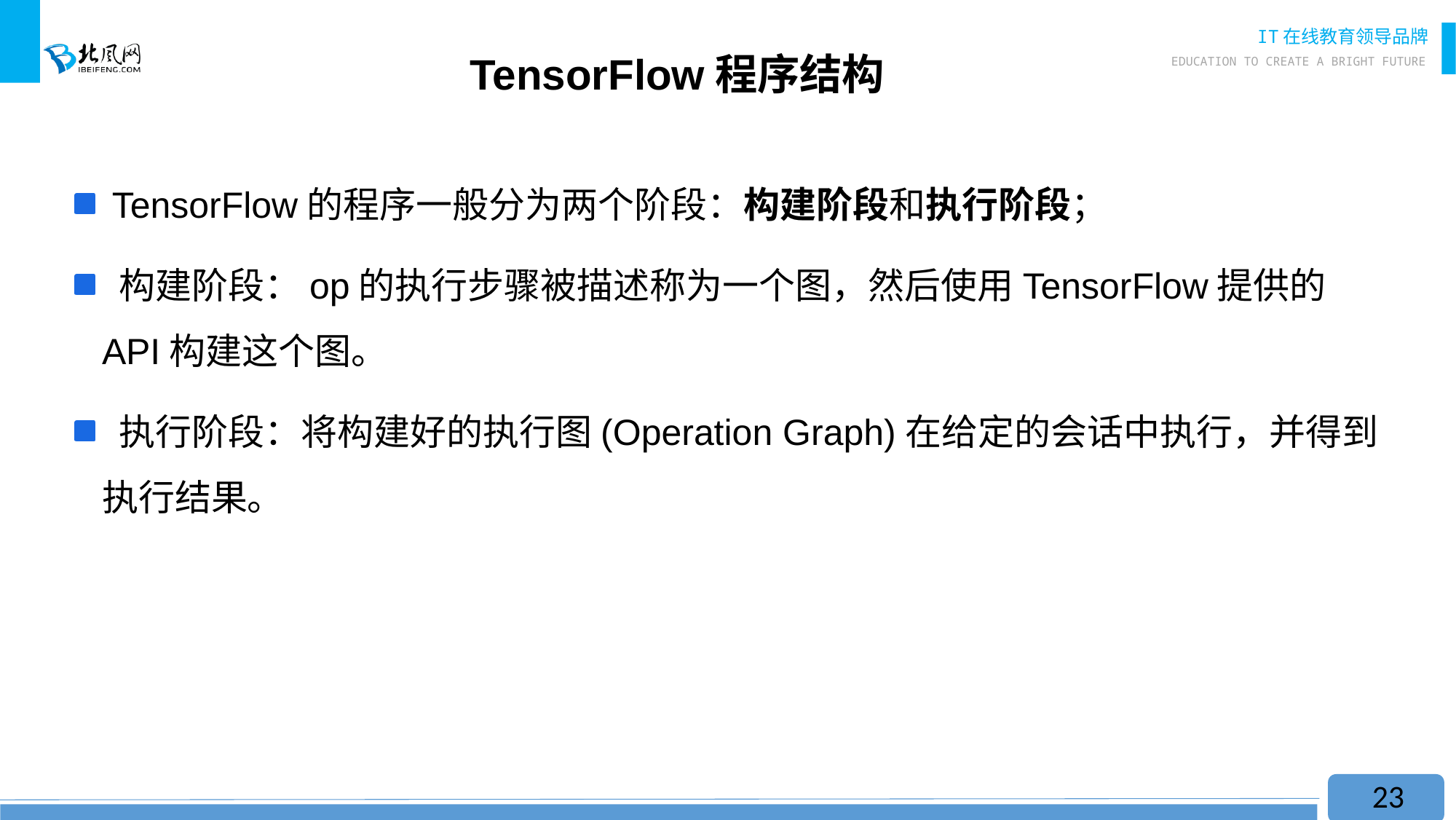

# TensorFlow程序结构
 TensorFlow的程序一般分为两个阶段：构建阶段和执行阶段；
 构建阶段：op的执行步骤被描述称为一个图，然后使用TensorFlow提供的API构建这个图。
 执行阶段：将构建好的执行图(Operation Graph)在给定的会话中执行，并得到执行结果。